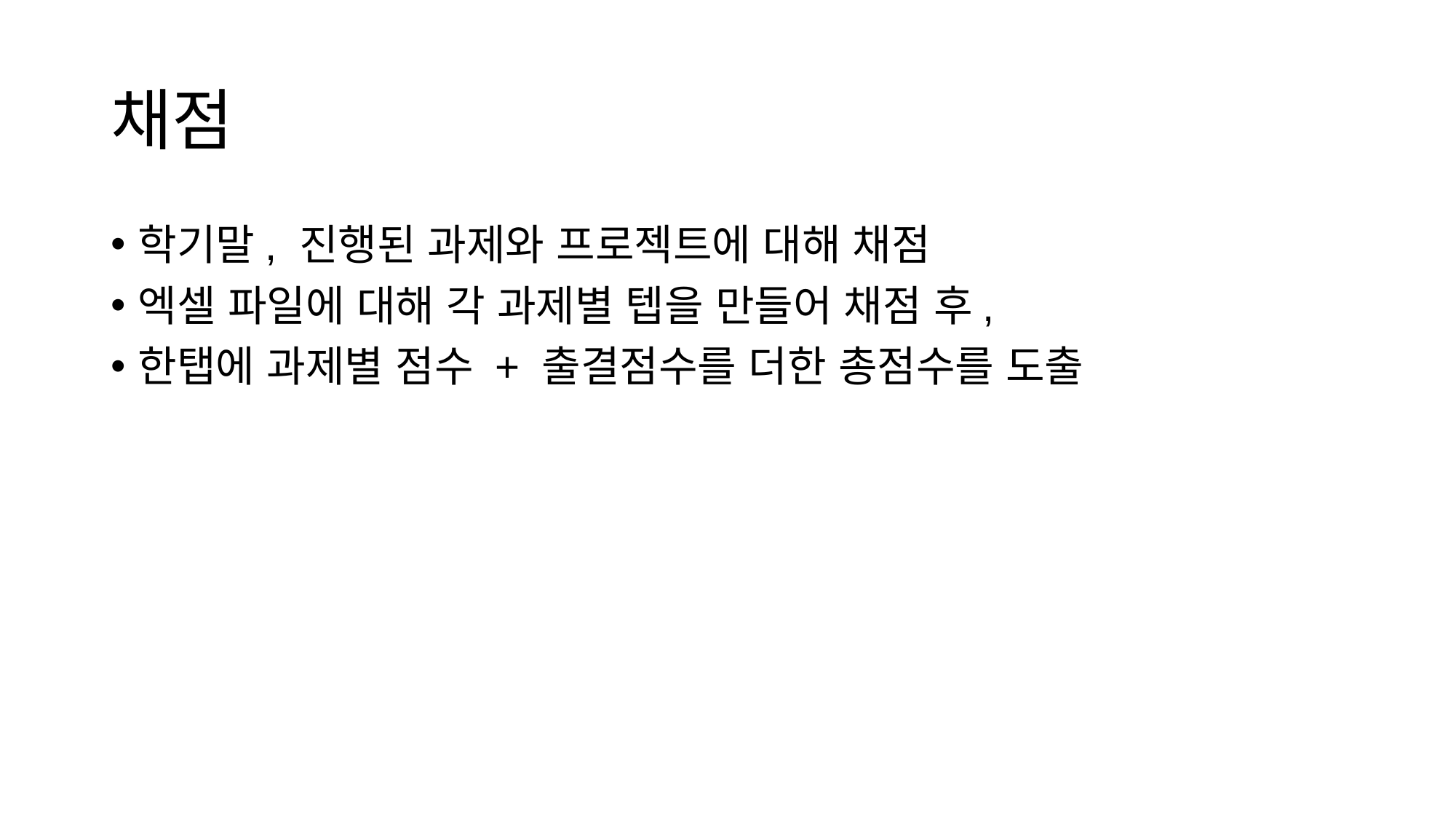

# 채점
학기말, 진행된 과제와 프로젝트에 대해 채점
엑셀 파일에 대해 각 과제별 텝을 만들어 채점 후,
한탭에 과제별 점수 + 출결점수를 더한 총점수를 도출